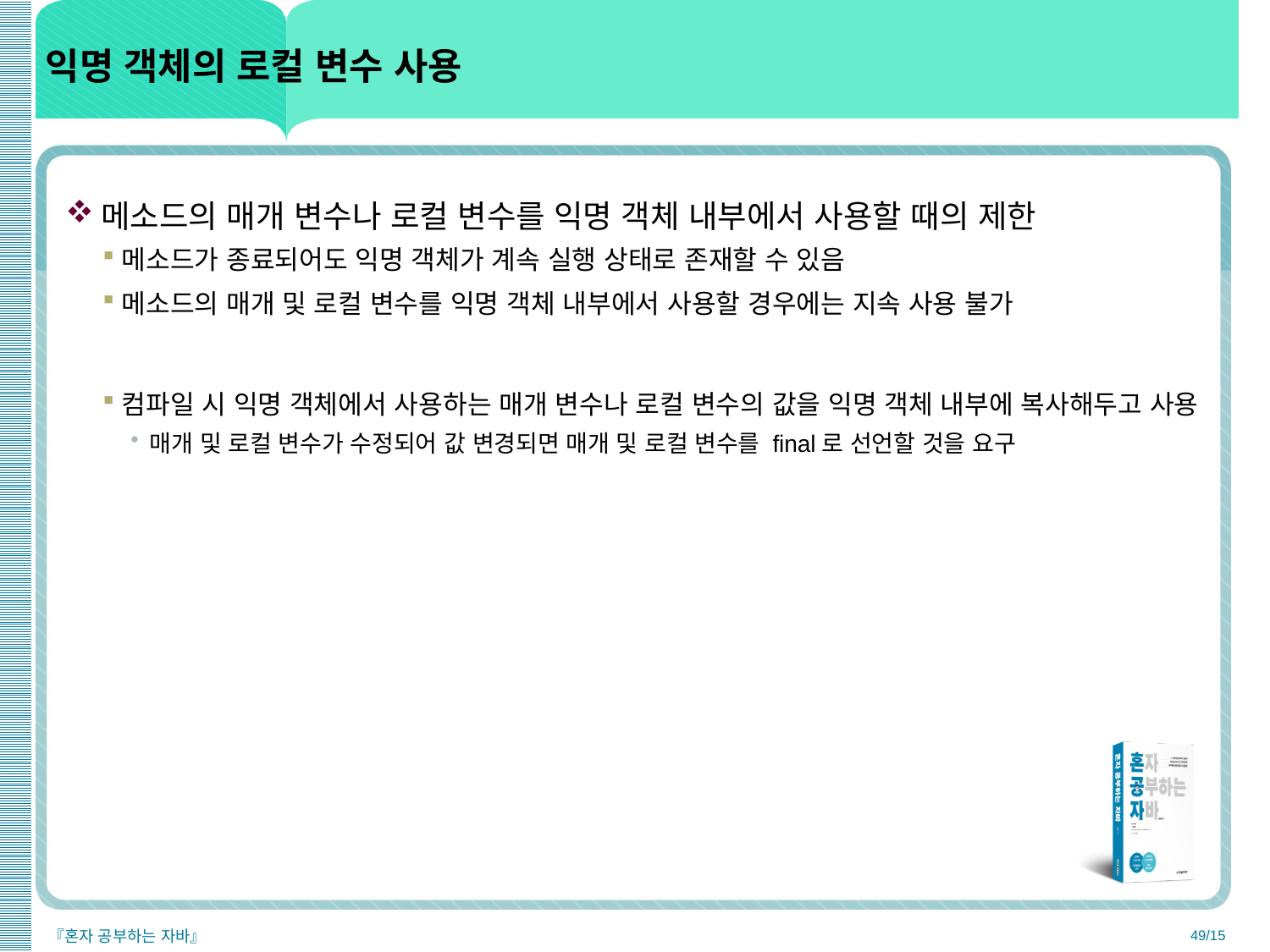

# 익명 객체의 로컬 변수 사용
메소드의 매개 변수나 로컬 변수를 익명 객체 내부에서 사용할 때의 제한
메소드가 종료되어도 익명 객체가 계속 실행 상태로 존재할 수 있음
메소드의 매개 및 로컬 변수를 익명 객체 내부에서 사용할 경우에는 지속 사용 불가

컴파일 시 익명 객체에서 사용하는 매개 변수나 로컬 변수의 값을 익명 객체 내부에 복사해두고 사용
매개 및 로컬 변수가 수정되어 값 변경되면 매개 및 로컬 변수를 final로 선언할 것을 요구